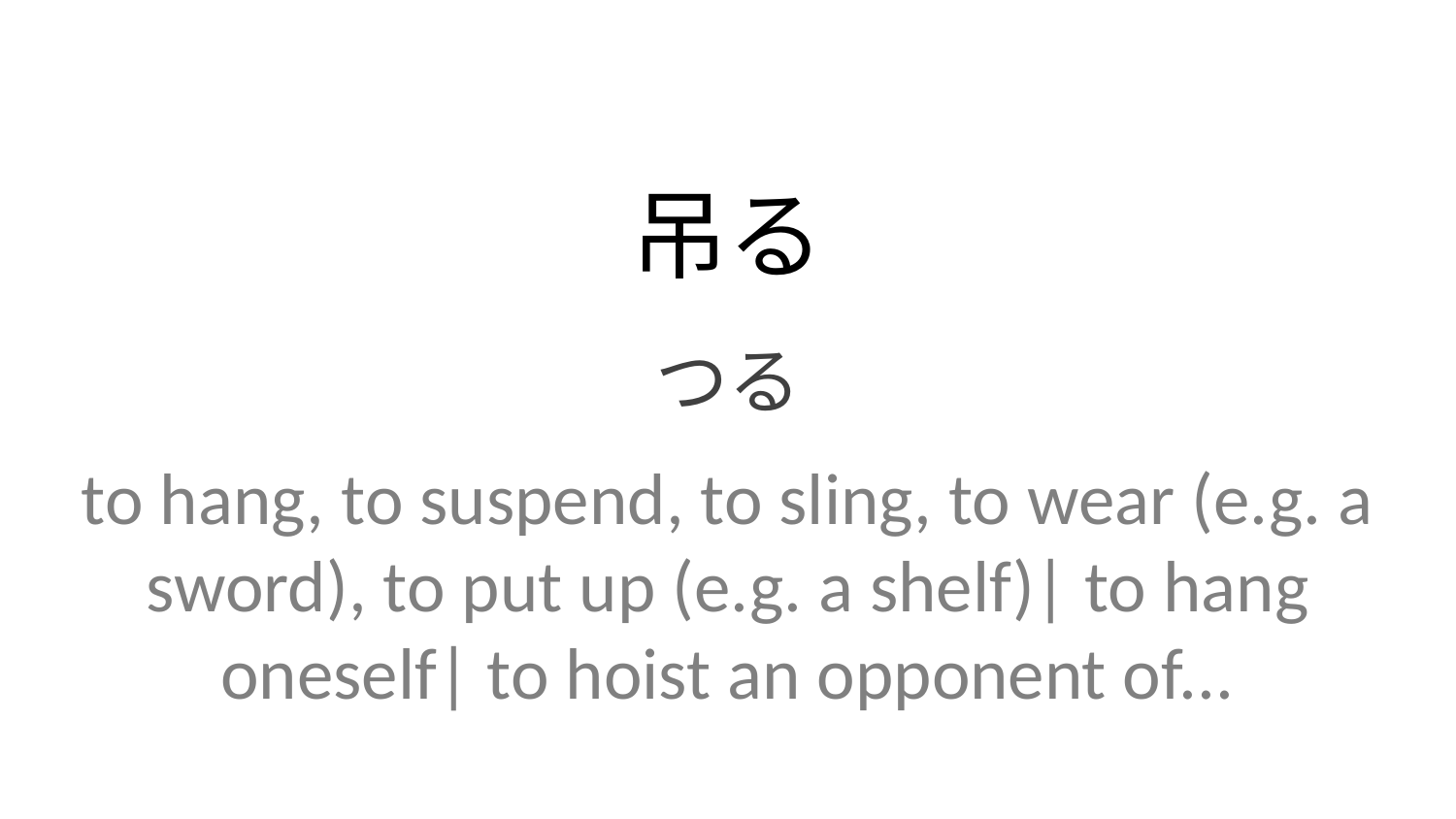

吊る

つる
to hang, to suspend, to sling, to wear (e.g. a sword), to put up (e.g. a shelf)| to hang oneself| to hoist an opponent of...